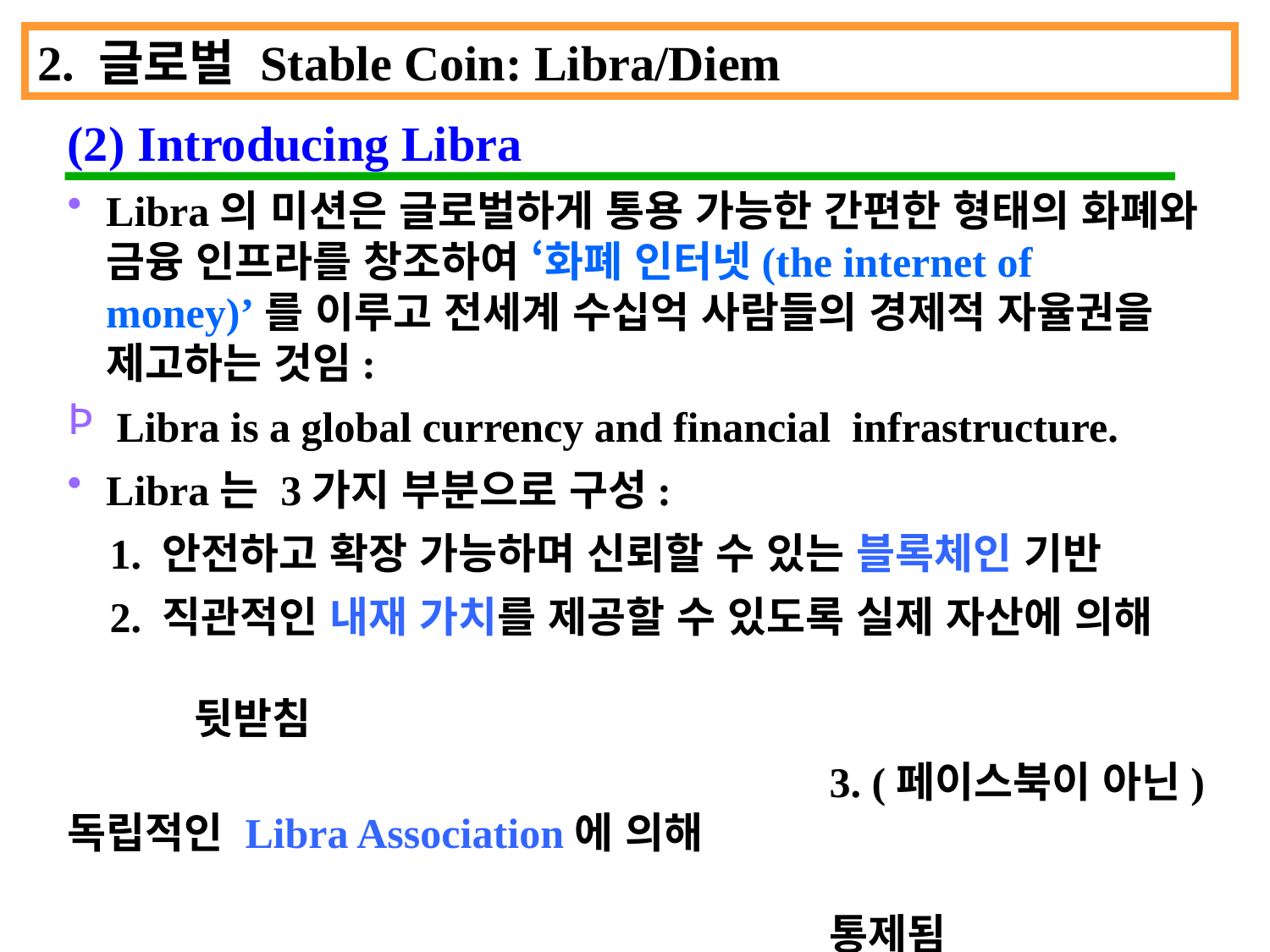

2. 글로벌 Stable Coin: Libra/Diem
(2) Introducing Libra
Libra의 미션은 글로벌하게 통용 가능한 간편한 형태의 화폐와 금융 인프라를 창조하여 ‘화폐 인터넷(the internet of money)’를 이루고 전세계 수십억 사람들의 경제적 자율권을 제고하는 것임:
 Libra is a global currency and financial  infrastructure.
Libra는 3가지 부분으로 구성:
    1. 안전하고 확장 가능하며 신뢰할 수 있는 블록체인 기반
    2. 직관적인 내재 가치를 제공할 수 있도록 실제 자산에 의해 											뒷받침
						3. (페이스북이 아닌) 독립적인 Libra Association에 의해 																			통제됨